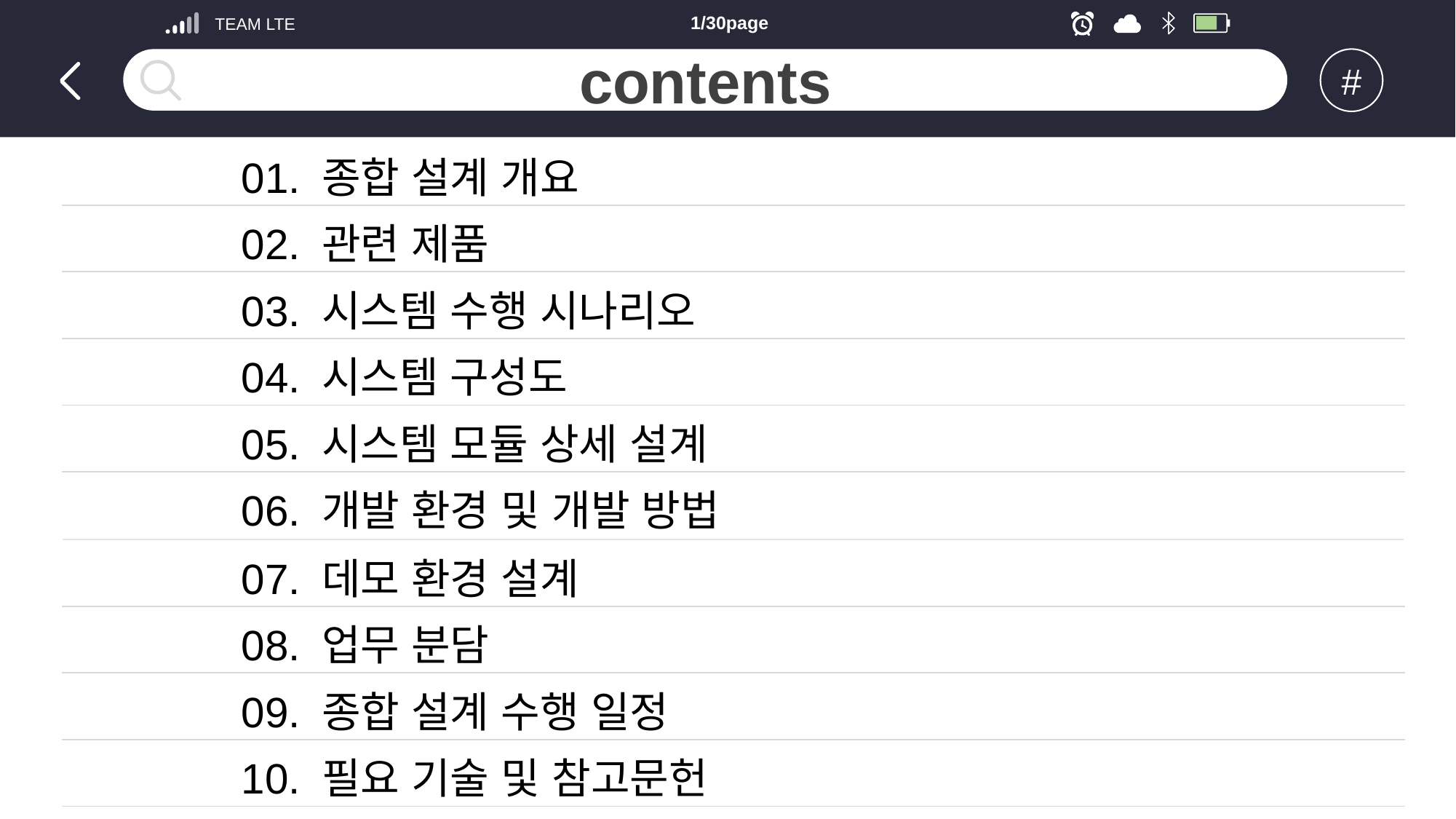

1/30page
TEAM LTE

contents
#

| 01. 종합 설계 개요 |
| --- |
| 02. 관련 제품 |
| 03. 시스템 수행 시나리오 |
| 04. 시스템 구성도 |
| 05. 시스템 모듈 상세 설계 |
| 06. 개발 환경 및 개발 방법 |
| 07. 데모 환경 설계 |
| --- |
| 08. 업무 분담 |
| 09. 종합 설계 수행 일정 |
| 10. 필요 기술 및 참고문헌 |